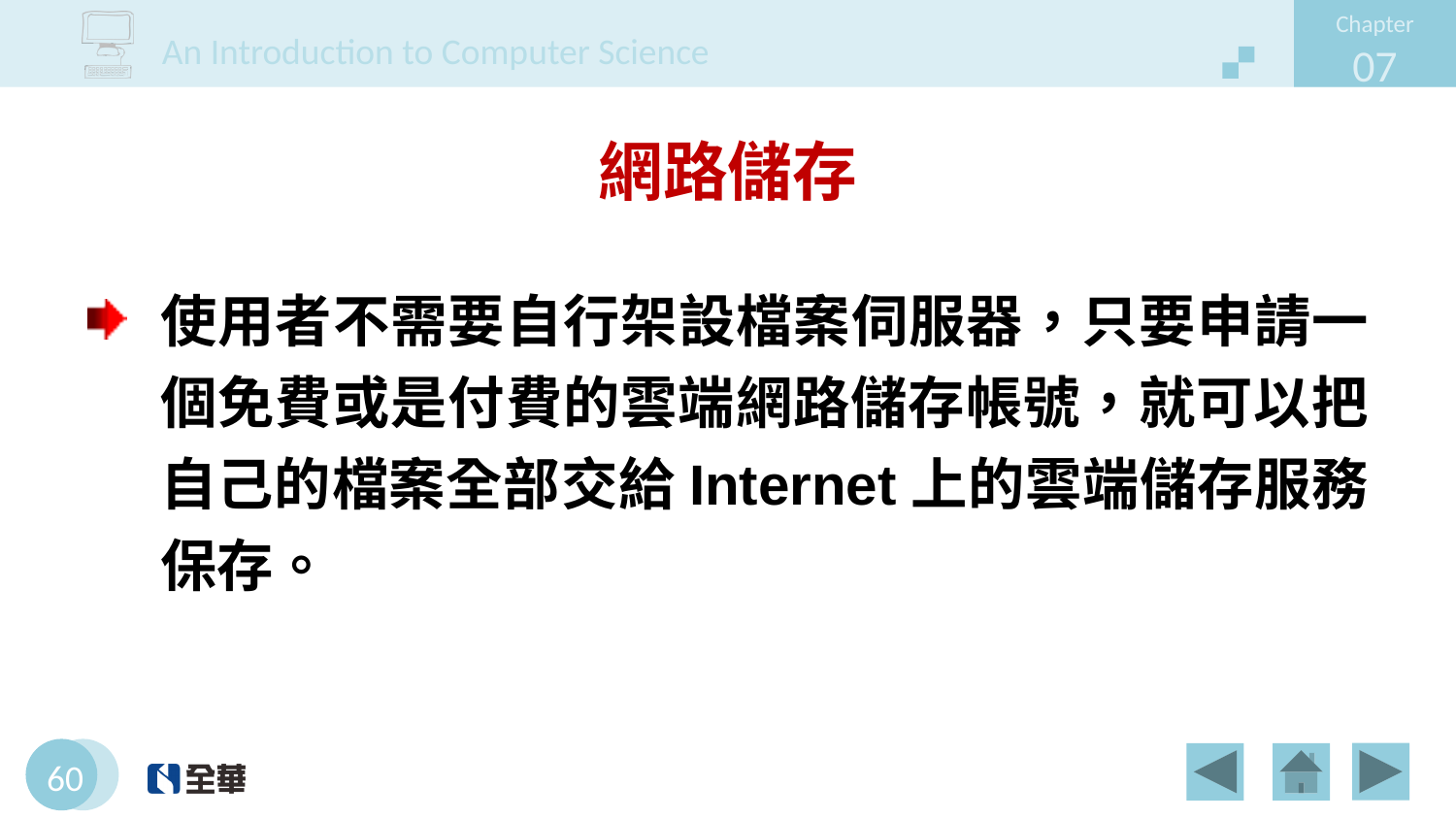

# 網路儲存
使用者不需要自行架設檔案伺服器，只要申請一個免費或是付費的雲端網路儲存帳號，就可以把自己的檔案全部交給Internet上的雲端儲存服務保存。